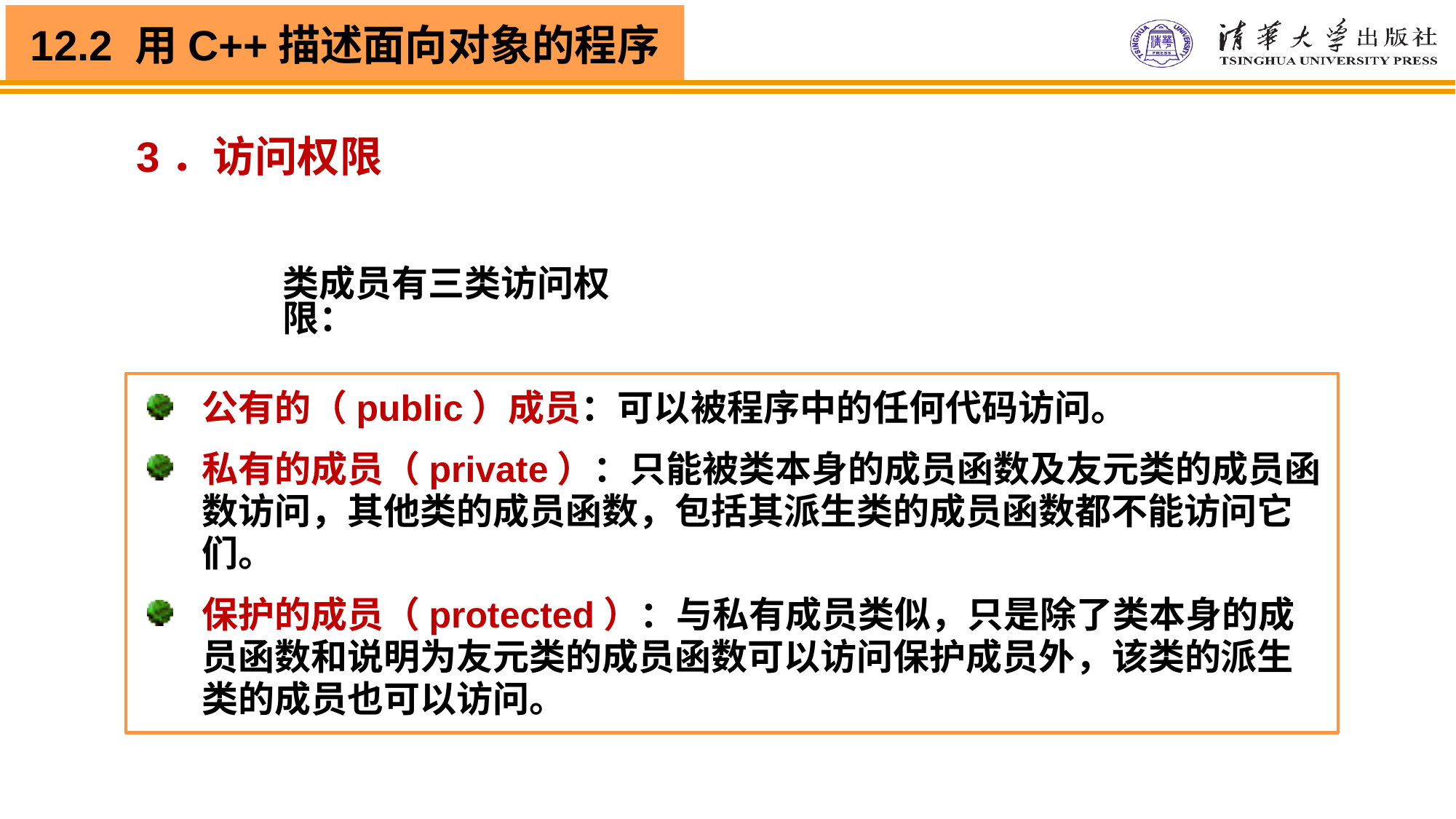

3．访问权限
类成员有三类访问权限：
公有的（public）成员：可以被程序中的任何代码访问。
私有的成员（private）：只能被类本身的成员函数及友元类的成员函数访问，其他类的成员函数，包括其派生类的成员函数都不能访问它们。
保护的成员（protected）：与私有成员类似，只是除了类本身的成员函数和说明为友元类的成员函数可以访问保护成员外，该类的派生类的成员也可以访问。